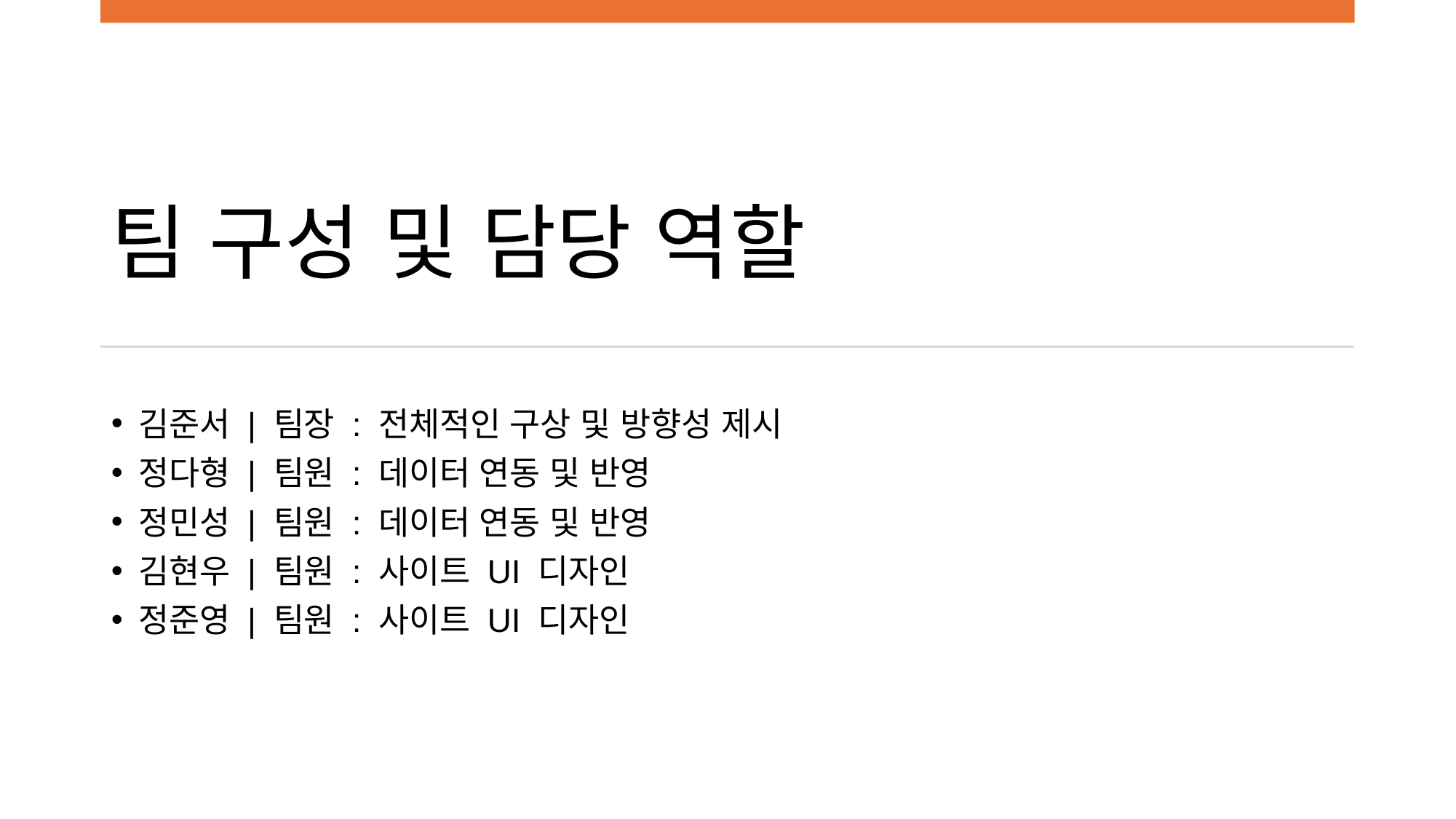

팀 구성 및 담당 역할​

김준서 | 팀장 : 전체적인 구상 및 방향성 제시
정다형 | 팀원 : 데이터 연동 및 반영
정민성 | 팀원 : 데이터 연동 및 반영
김현우 | 팀원 : 사이트 UI 디자인
정준영 | 팀원 : 사이트 UI 디자인